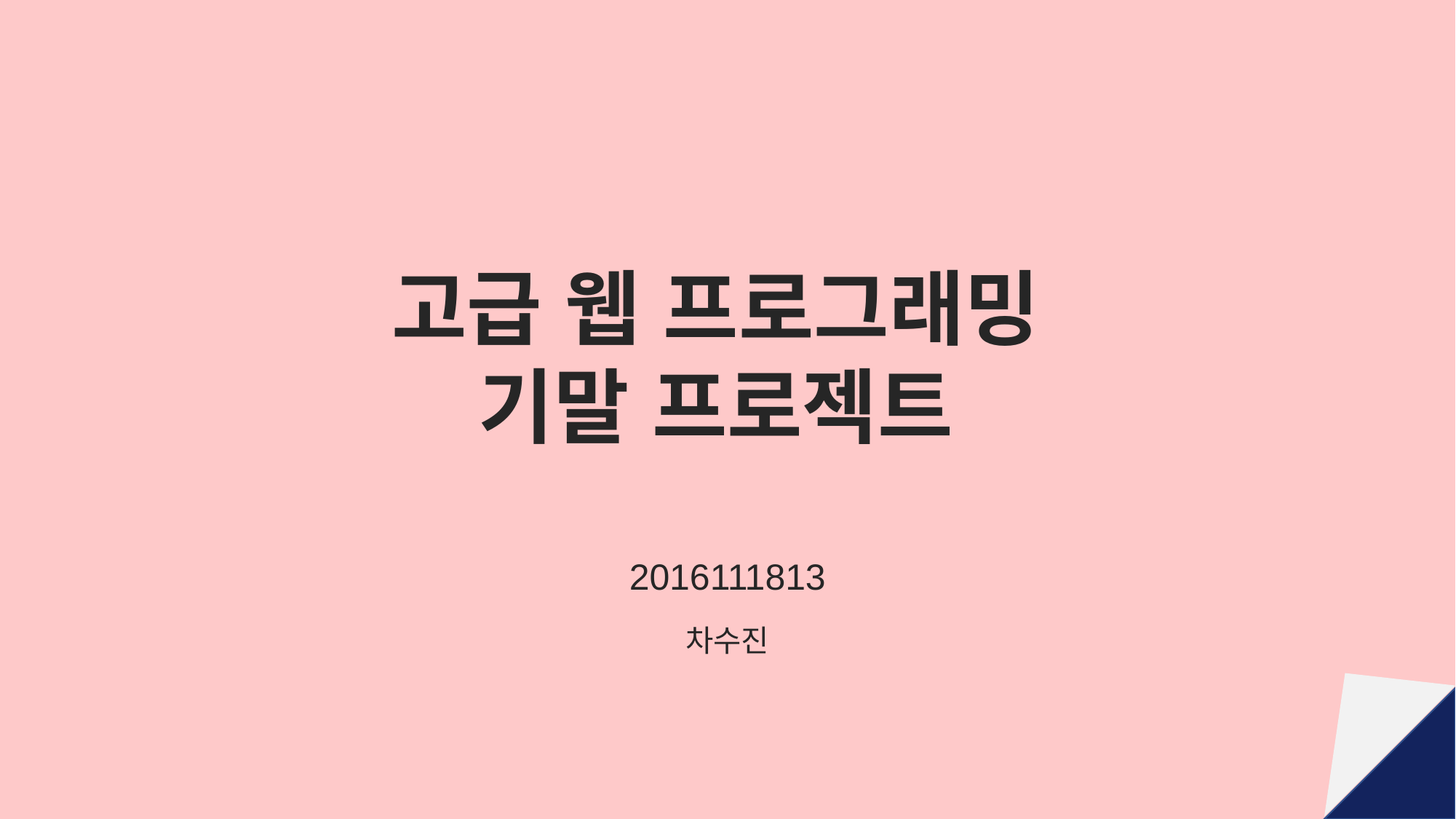

고급 웹 프로그래밍 기말 프로젝트
2016111813
차수진